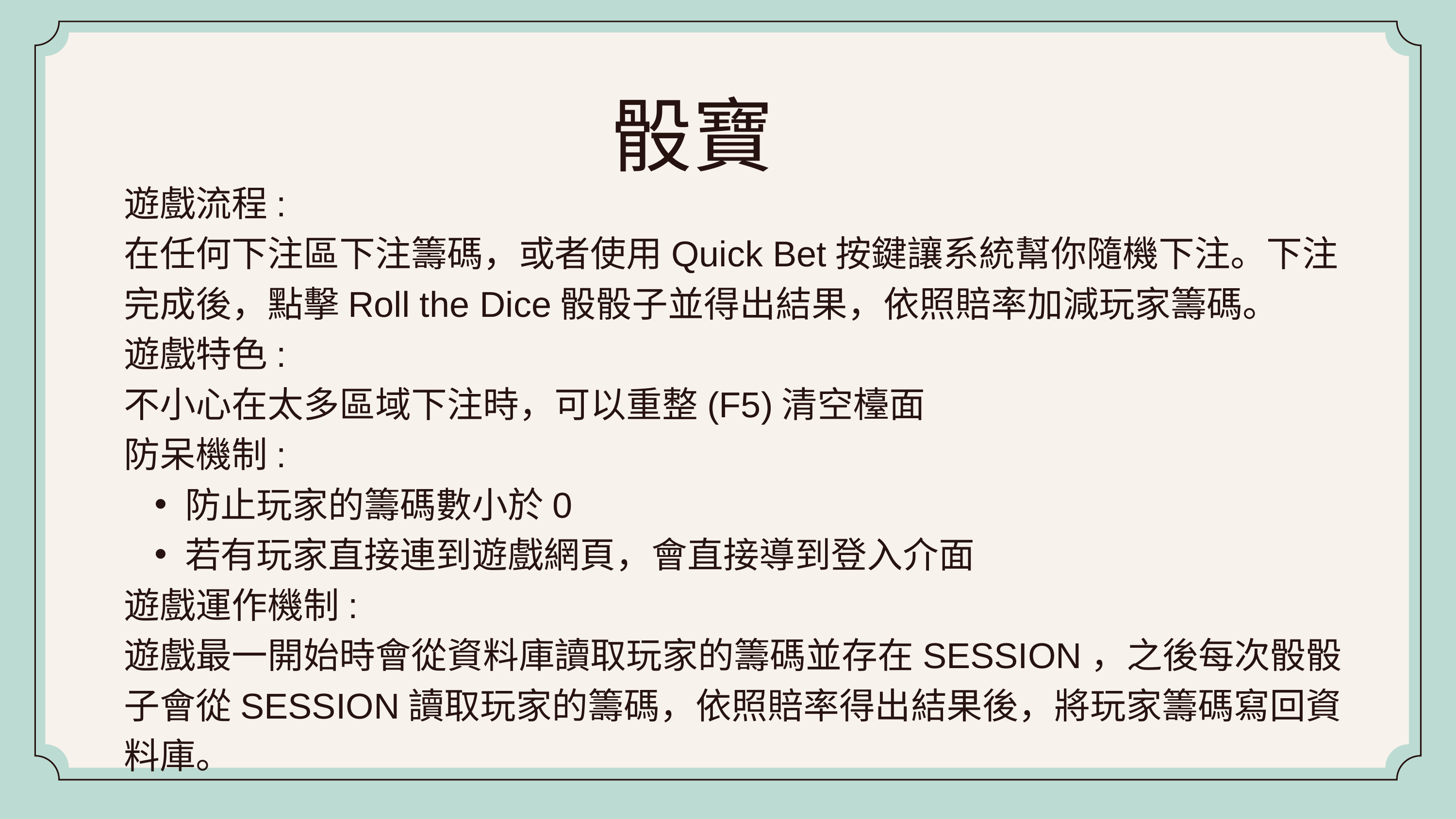

骰寶
遊戲流程:
在任何下注區下注籌碼，或者使用Quick Bet按鍵讓系統幫你隨機下注。下注完成後，點擊Roll the Dice骰骰子並得出結果，依照賠率加減玩家籌碼。
遊戲特色:
不小心在太多區域下注時，可以重整(F5)清空檯面
防呆機制:
防止玩家的籌碼數小於0
若有玩家直接連到遊戲網頁，會直接導到登入介面
遊戲運作機制:
遊戲最一開始時會從資料庫讀取玩家的籌碼並存在SESSION，之後每次骰骰子會從SESSION讀取玩家的籌碼，依照賠率得出結果後，將玩家籌碼寫回資料庫。